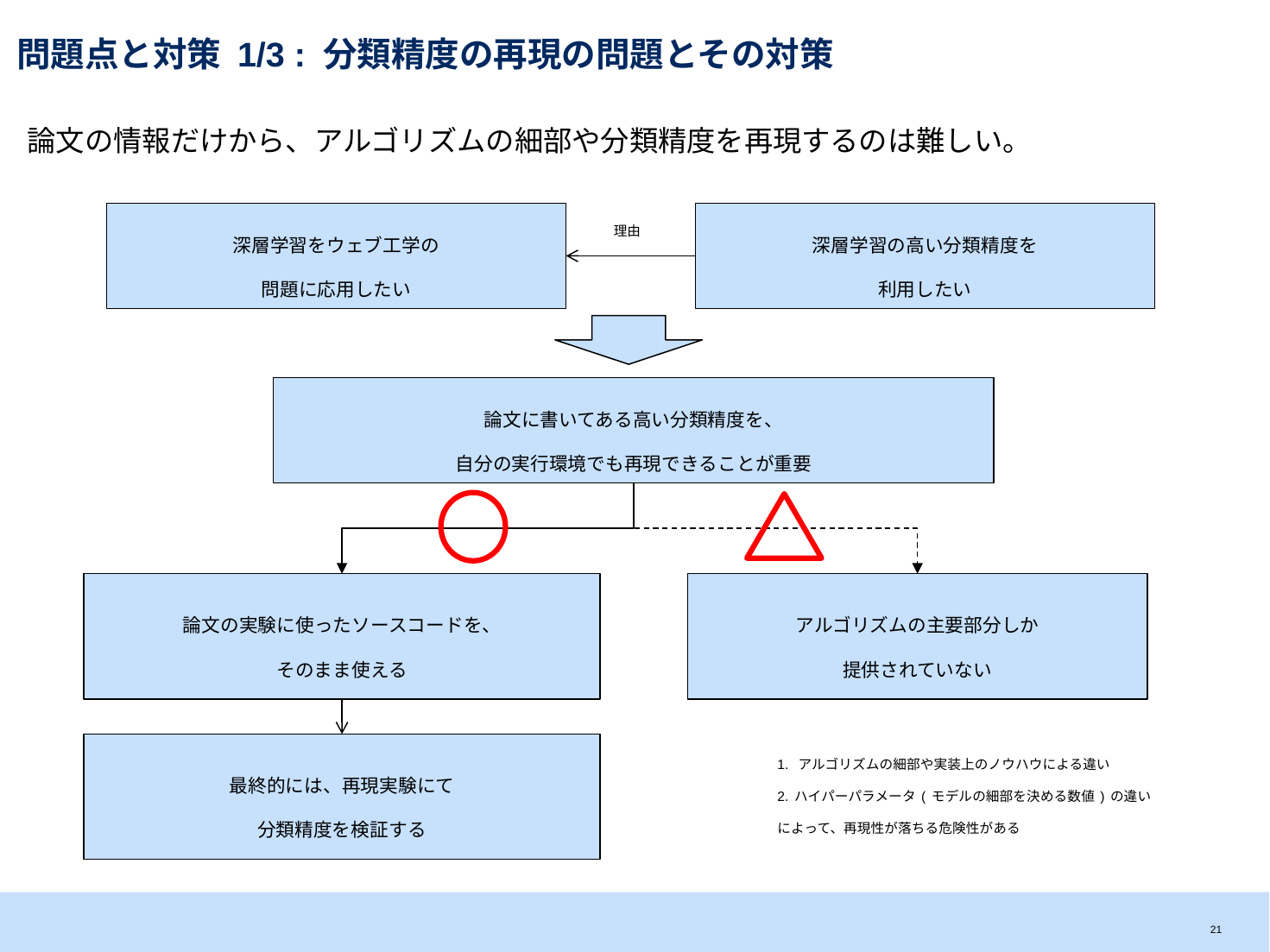

# 問題点と対策 1/3 : 分類精度の再現の問題とその対策
論文の情報だけから、アルゴリズムの細部や分類精度を再現するのは難しい。
理由
深層学習をウェブ工学の
問題に応用したい
深層学習の高い分類精度を
利用したい

論文に書いてある高い分類精度を、
自分の実行環境でも再現できることが重要

論文の実験に使ったソースコードを、
そのまま使える
アルゴリズムの主要部分しか
提供されていない
最終的には、再現実験にて
分類精度を検証する
1. アルゴリズムの細部や実装上のノウハウによる違い
2.ハイパーパラメータ(モデルの細部を決める数値)の違い
によって、再現性が落ちる危険性がある
21